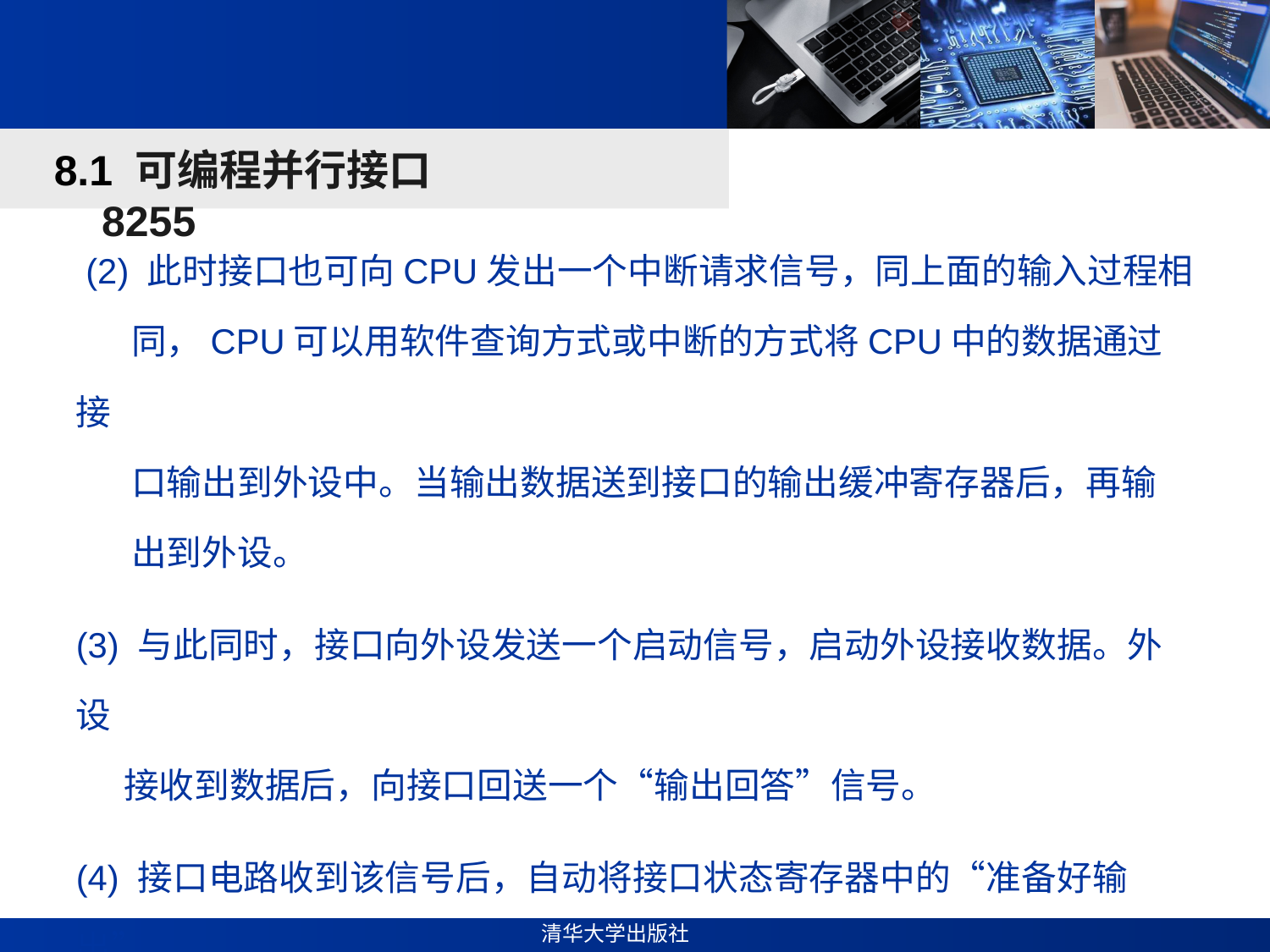

#
8.1 可编程并行接口8255
 (2) 此时接口也可向CPU发出一个中断请求信号，同上面的输入过程相
      同，CPU可以用软件查询方式或中断的方式将CPU中的数据通过接
      口输出到外设中。当输出数据送到接口的输出缓冲寄存器后，再输
      出到外设。
(3) 与此同时，接口向外设发送一个启动信号，启动外设接收数据。外设
     接收到数据后，向接口回送一个“输出回答”信号。
(4) 接口电路收到该信号后，自动将接口状态寄存器中的“准备好输出”
     状态位重新置为高电平1，通知CPU可以向外设输出下一个数据。